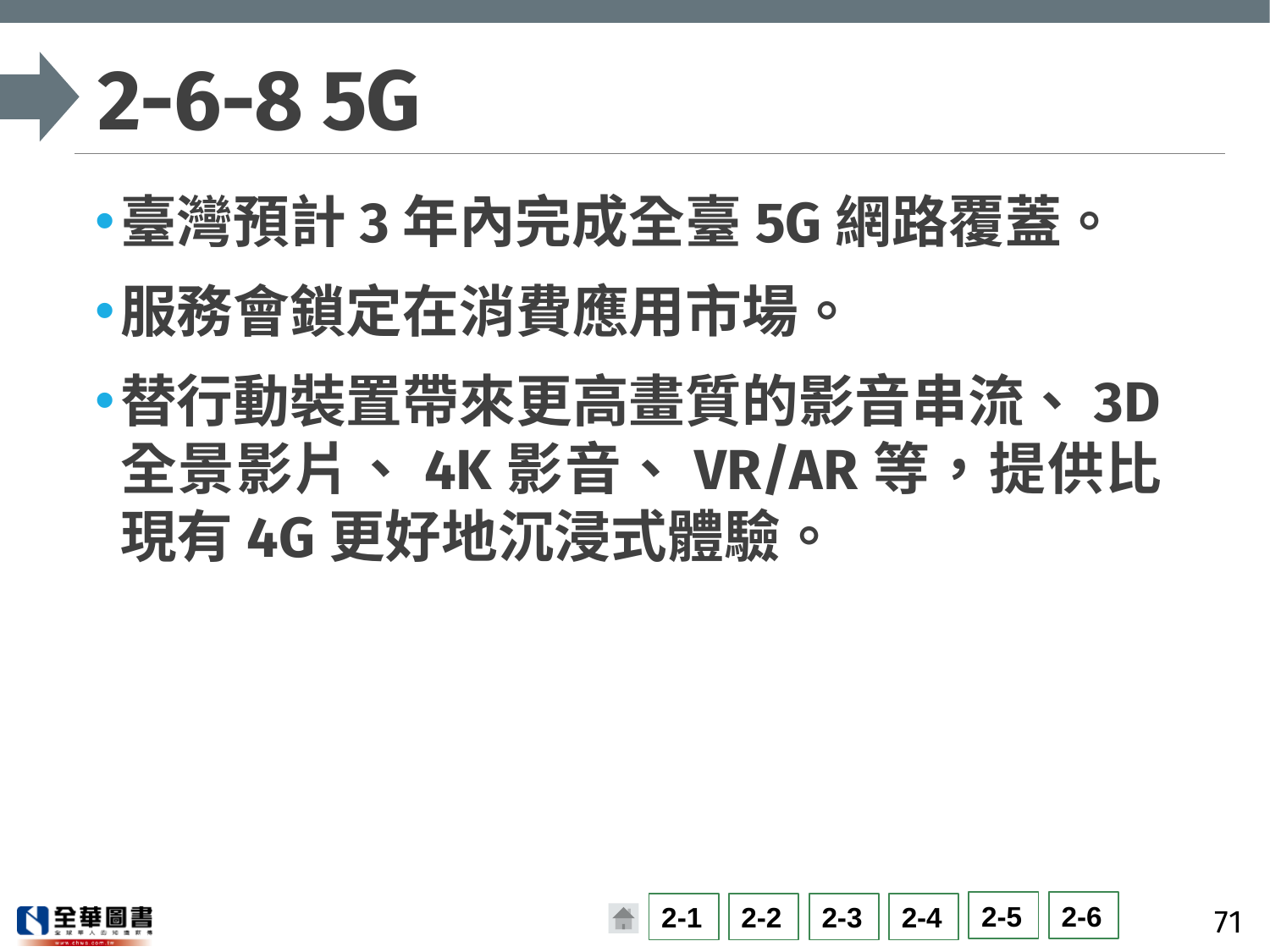

# 2-6-8 5G
臺灣預計3年內完成全臺5G網路覆蓋。
服務會鎖定在消費應用市場。
替行動裝置帶來更高畫質的影音串流、3D全景影片、4K影音、VR/AR等，提供比現有4G更好地沉浸式體驗。
71